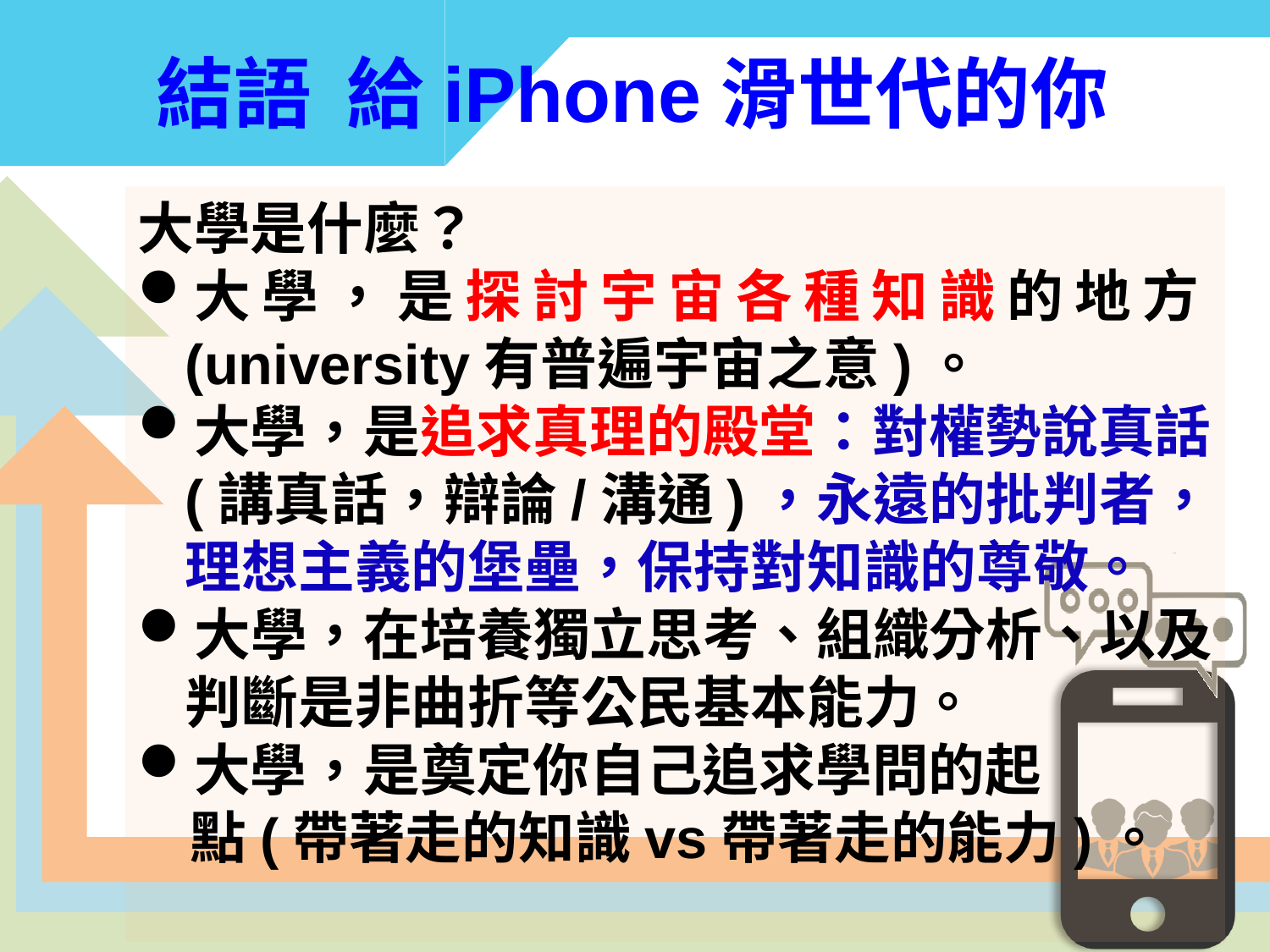

結語  給iPhone滑世代的你
大學是什麼？
大學，是探討宇宙各種知識的地方(university有普遍宇宙之意)。
大學，是追求真理的殿堂：對權勢說真話(講真話，辯論/溝通)，永遠的批判者，理想主義的堡壘，保持對知識的尊敬。
大學，在培養獨立思考、組織分析、以及判斷是非曲折等公民基本能力。
大學，是奠定你自己追求學問的起
   點(帶著走的知識vs帶著走的能力)。